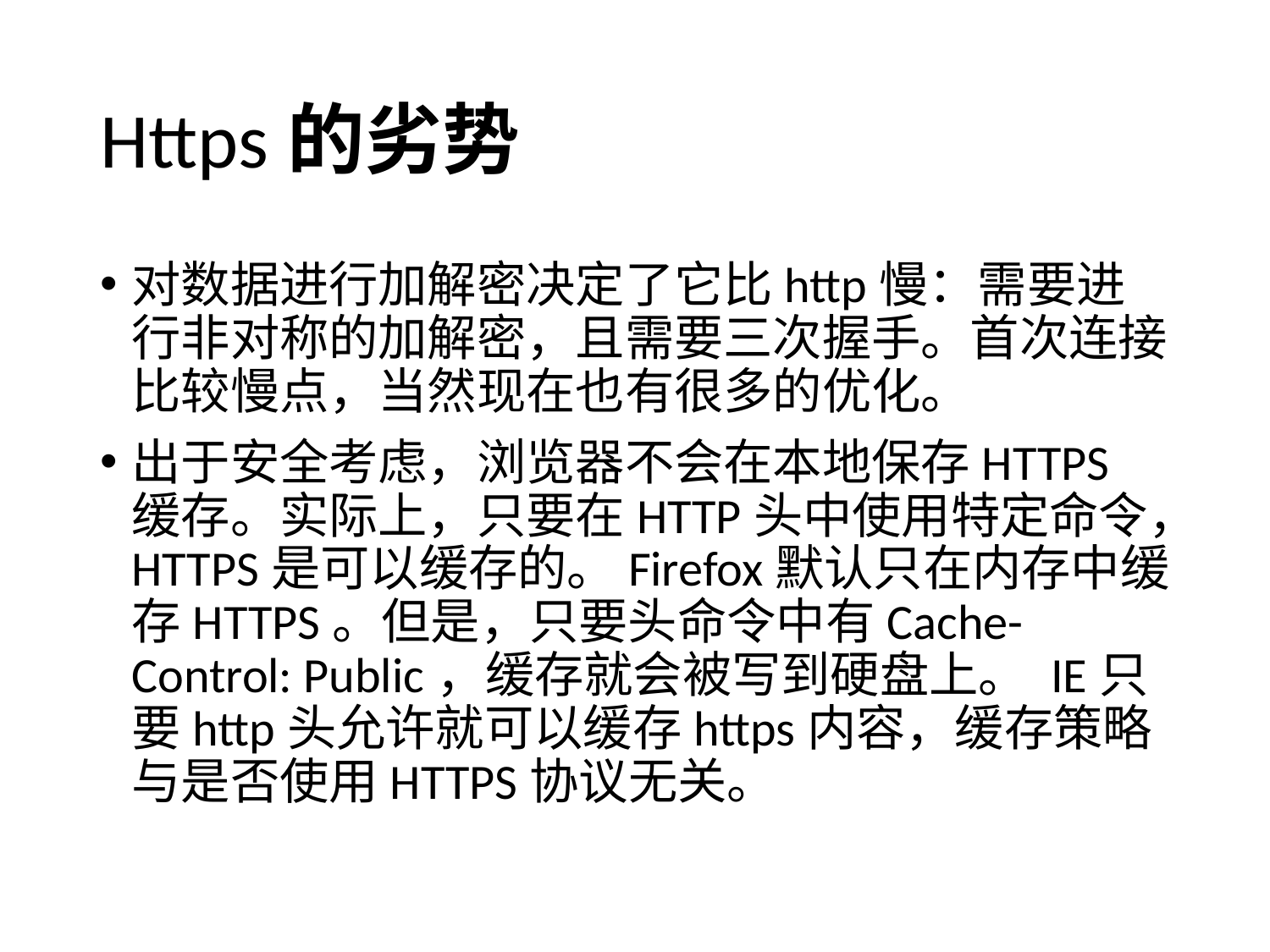

# Https的劣势
对数据进行加解密决定了它比http慢：需要进行非对称的加解密，且需要三次握手。首次连接比较慢点，当然现在也有很多的优化。
出于安全考虑，浏览器不会在本地保存HTTPS缓存。实际上，只要在HTTP头中使用特定命令，HTTPS是可以缓存的。Firefox默认只在内存中缓存HTTPS。但是，只要头命令中有Cache-Control: Public，缓存就会被写到硬盘上。 IE只要http头允许就可以缓存https内容，缓存策略与是否使用HTTPS协议无关。